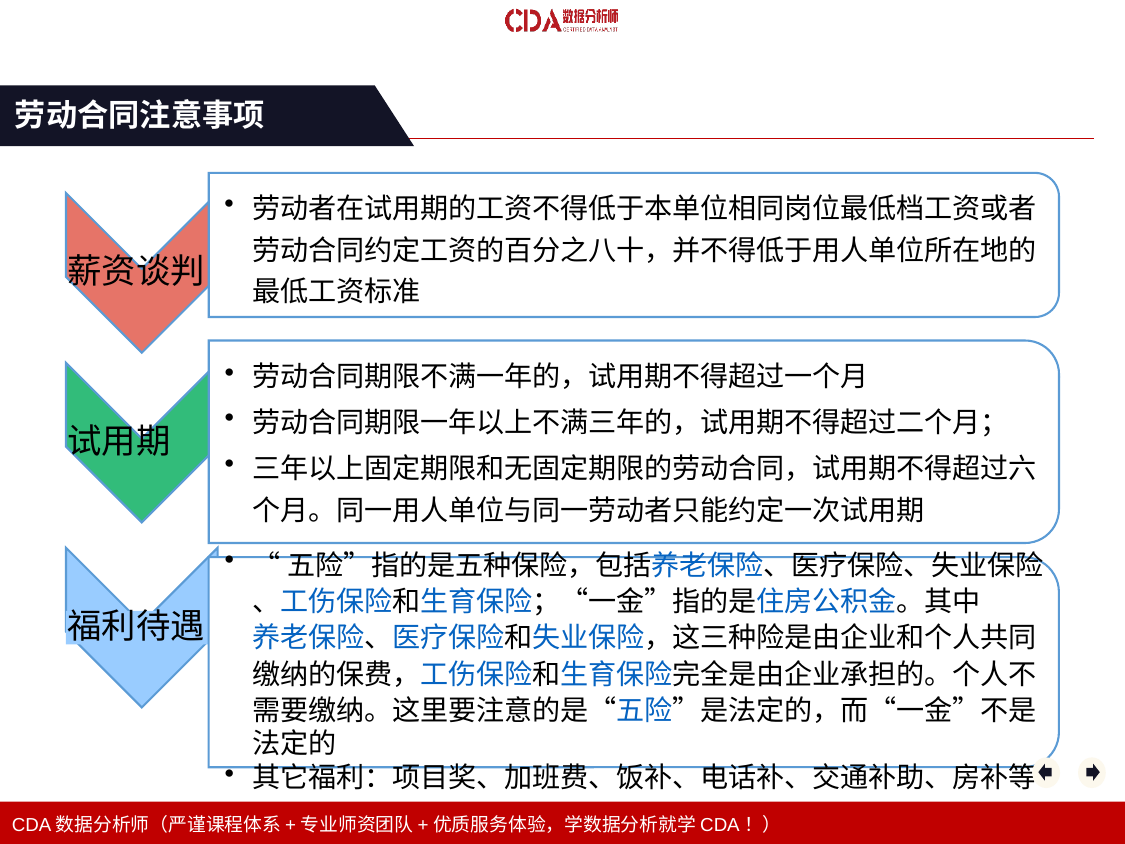

劳动合同注意事项

劳动者在试用期的工资不得低于本单位相同岗位最低档工资或者劳动合同约定工资的百分之八十，并不得低于用人单位所在地的最低工资标准

薪资谈判

劳动合同期限不满一年的，试用期不得超过一个月
劳动合同期限一年以上不满三年的，试用期不得超过二个月；
三年以上固定期限和无固定期限的劳动合同，试用期不得超过六个月。同一用人单位与同一劳动者只能约定一次试用期

试用期

福利待遇

“五险”指的是五种保险，包括养老保险、医疗保险、失业保险、工伤保险和生育保险；“一金”指的是住房公积金。其中养老保险、医疗保险和失业保险，这三种险是由企业和个人共同缴纳的保费，工伤保险和生育保险完全是由企业承担的。个人不需要缴纳。这里要注意的是“五险”是法定的，而“一金”不是法定的
其它福利：项目奖、加班费、饭补、电话补、交通补助、房补等